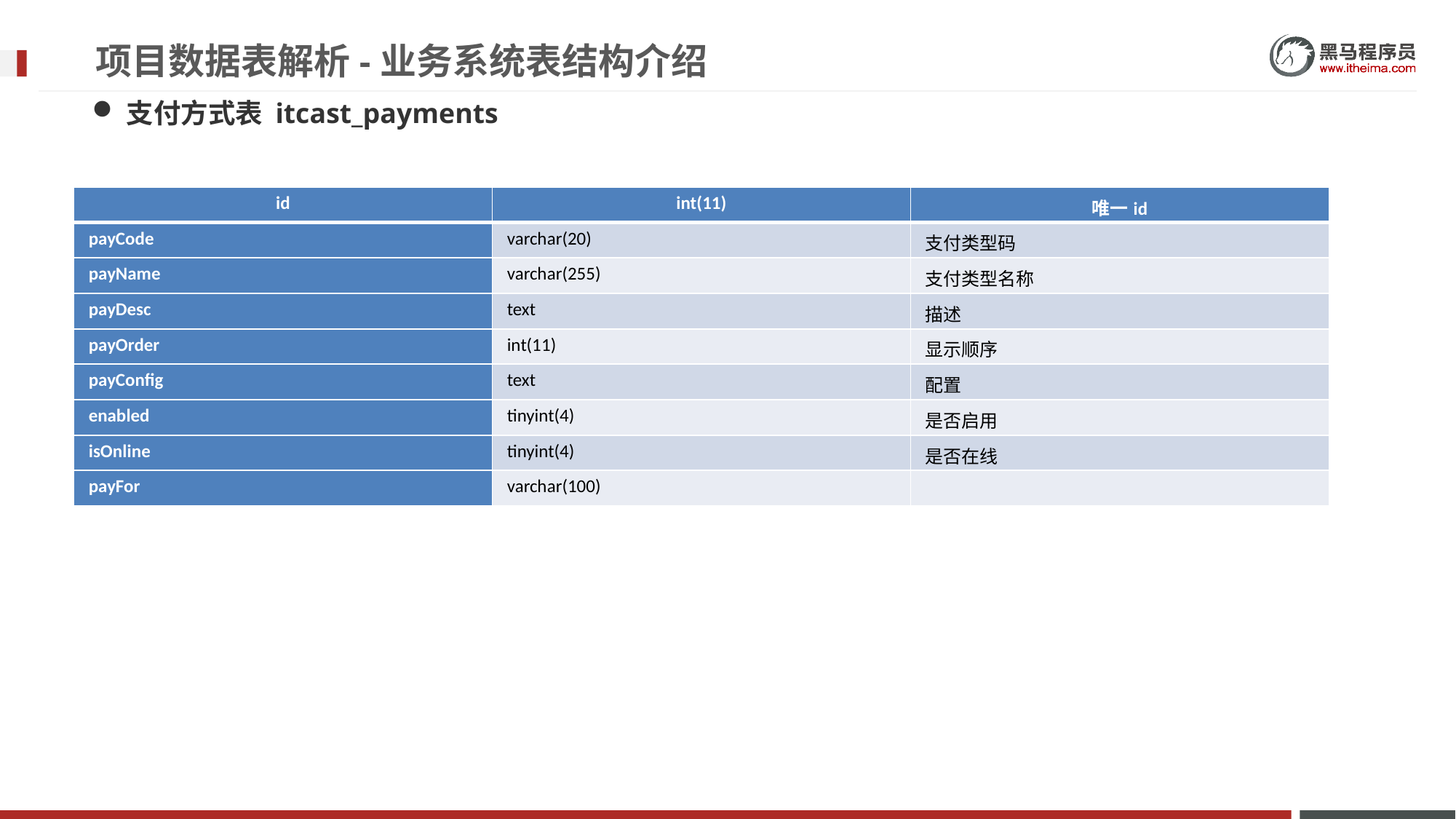

# 项目数据表解析-业务系统表结构介绍
支付方式表 itcast_payments

| id | int(11) | 唯一id |
| --- | --- | --- |
| payCode | varchar(20) | 支付类型码 |
| payName | varchar(255) | 支付类型名称 |
| payDesc | text | 描述 |
| payOrder | int(11) | 显示顺序 |
| payConfig | text | 配置 |
| enabled | tinyint(4) | 是否启用 |
| isOnline | tinyint(4) | 是否在线 |
| payFor | varchar(100) |  |